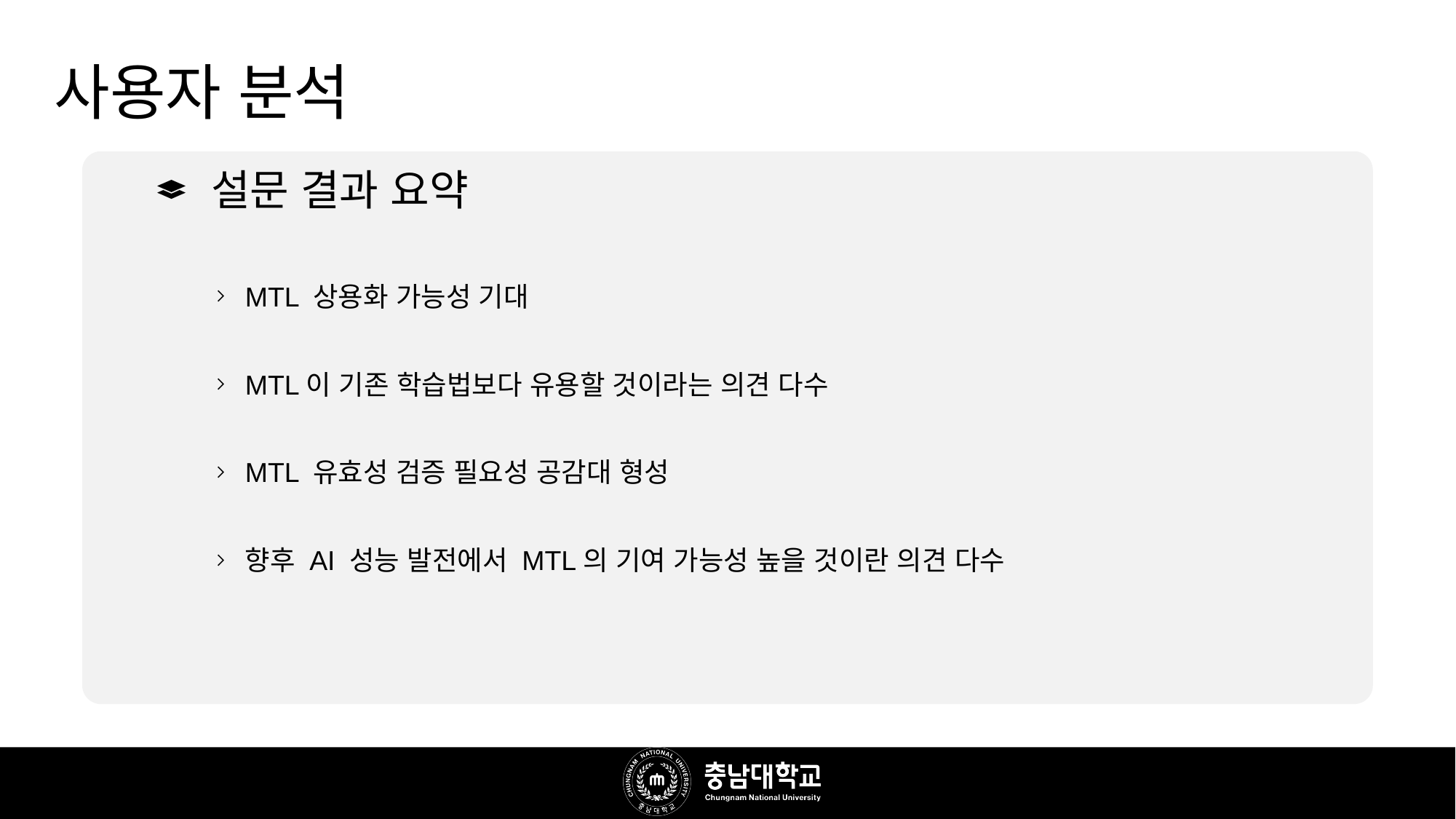

# 사용자 분석
설문 결과 요약

MTL 상용화 가능성 기대

MTL이 기존 학습법보다 유용할 것이라는 의견 다수

MTL 유효성 검증 필요성 공감대 형성

향후 AI 성능 발전에서 MTL의 기여 가능성 높을 것이란 의견 다수